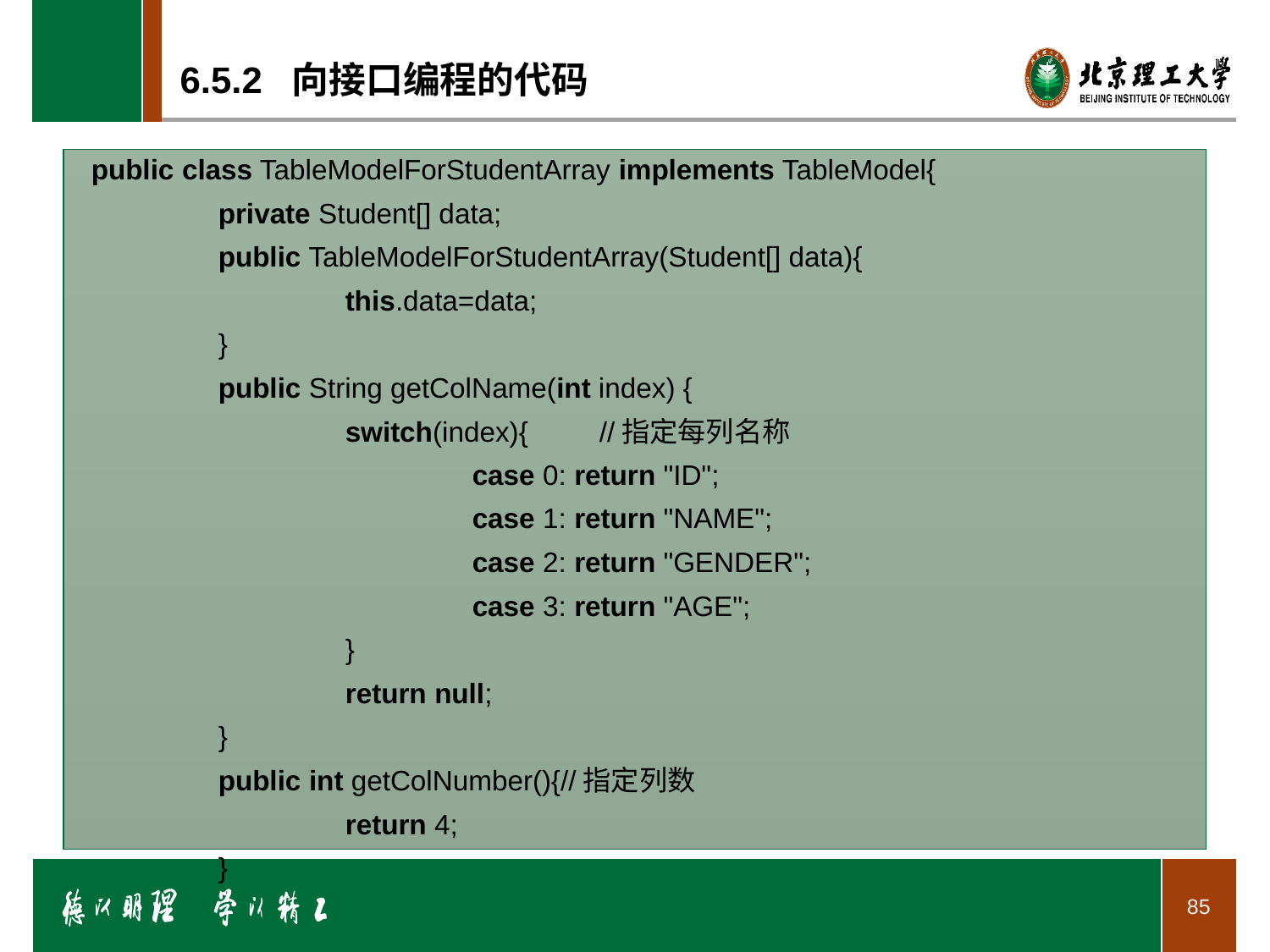

# 6.5.2  向接口编程的代码
public class TableModelForStudentArray implements TableModel{
	private Student[] data;
	public TableModelForStudentArray(Student[] data){
		this.data=data;
	}
	public String getColName(int index) {
		switch(index){	//指定每列名称
			case 0: return "ID";
			case 1: return "NAME";
			case 2: return "GENDER";
			case 3: return "AGE";
		}
		return null;
	}
	public int getColNumber(){//指定列数
		return 4;
	}